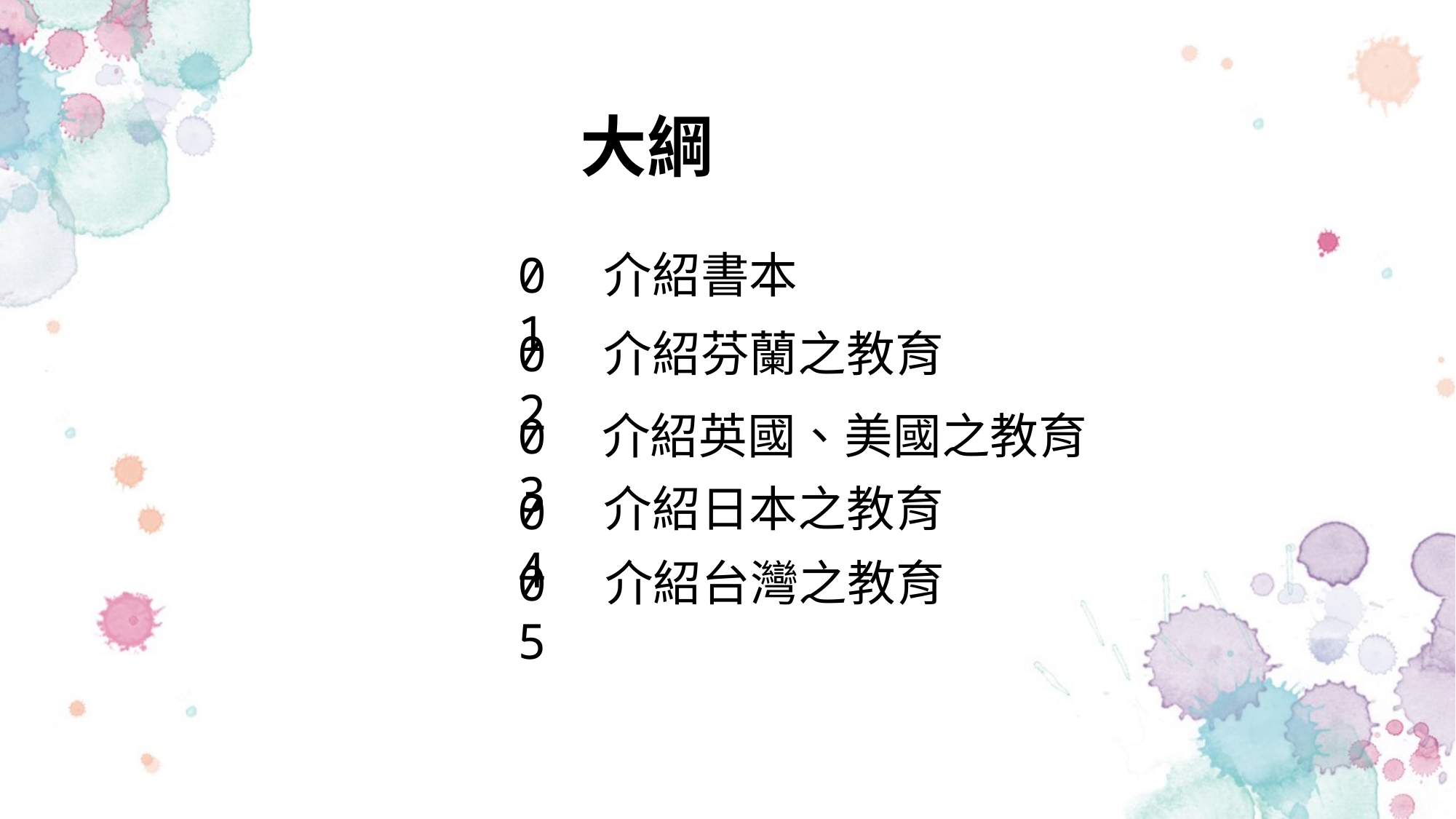

大綱
01
介紹書本
02
介紹芬蘭之教育
03
介紹英國、美國之教育

介紹日本之教育
04

05
介紹台灣之教育